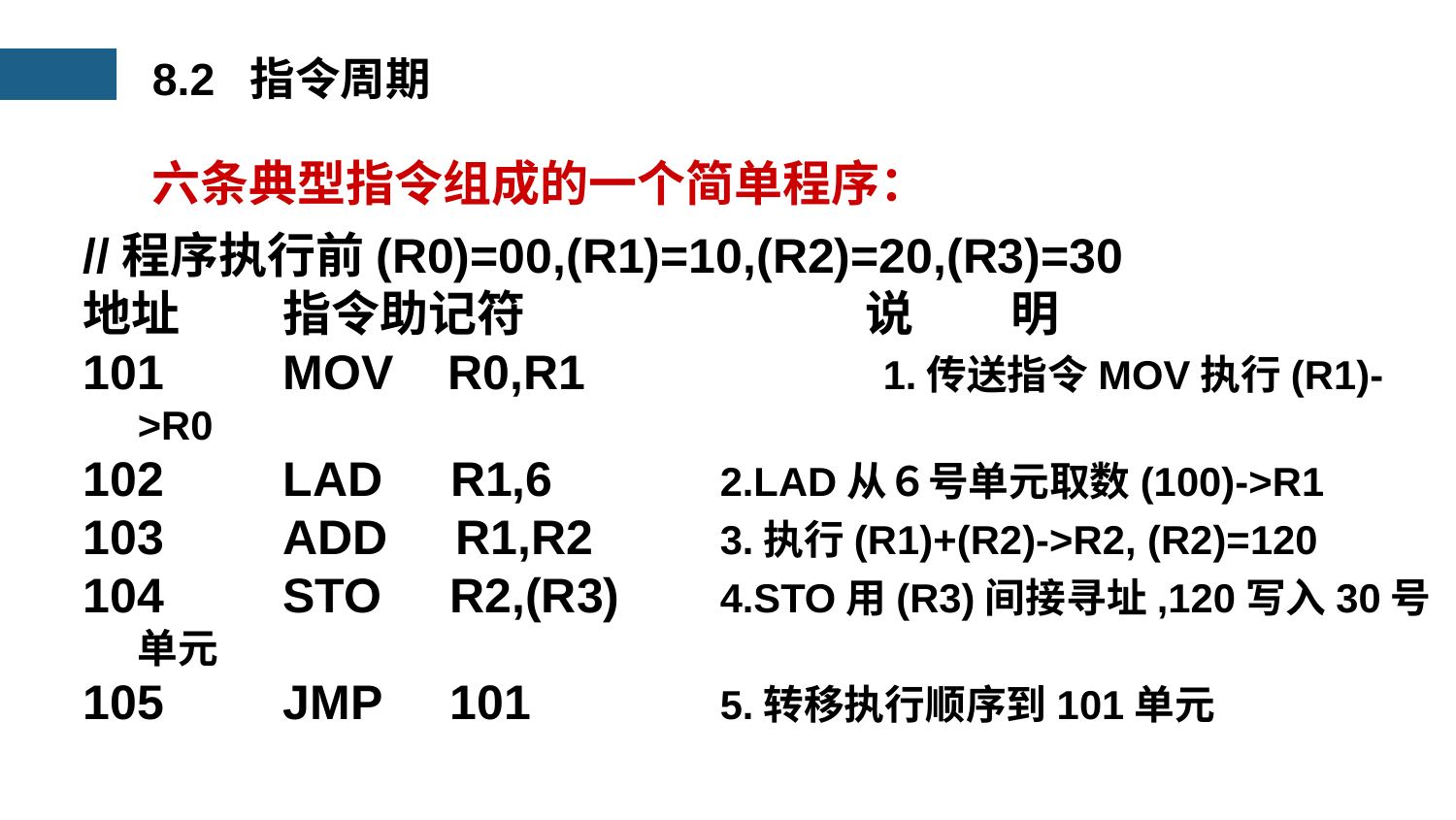

8.2  指令周期
六条典型指令组成的一个简单程序：
//程序执行前(R0)=00,(R1)=10,(R2)=20,(R3)=30
地址	指令助记符			说　　明
101	MOV    R0,R1	            1.传送指令MOV执行(R1)->R0
102	LAD     R1,6		2.LAD从６号单元取数(100)->R1
103	ADD     R1,R2  	3.执行(R1)+(R2)->R2, (R2)=120
104	STO     R2,(R3)	4.STO用(R3)间接寻址,120写入30号单元
105	JMP     101		5.转移执行顺序到101单元